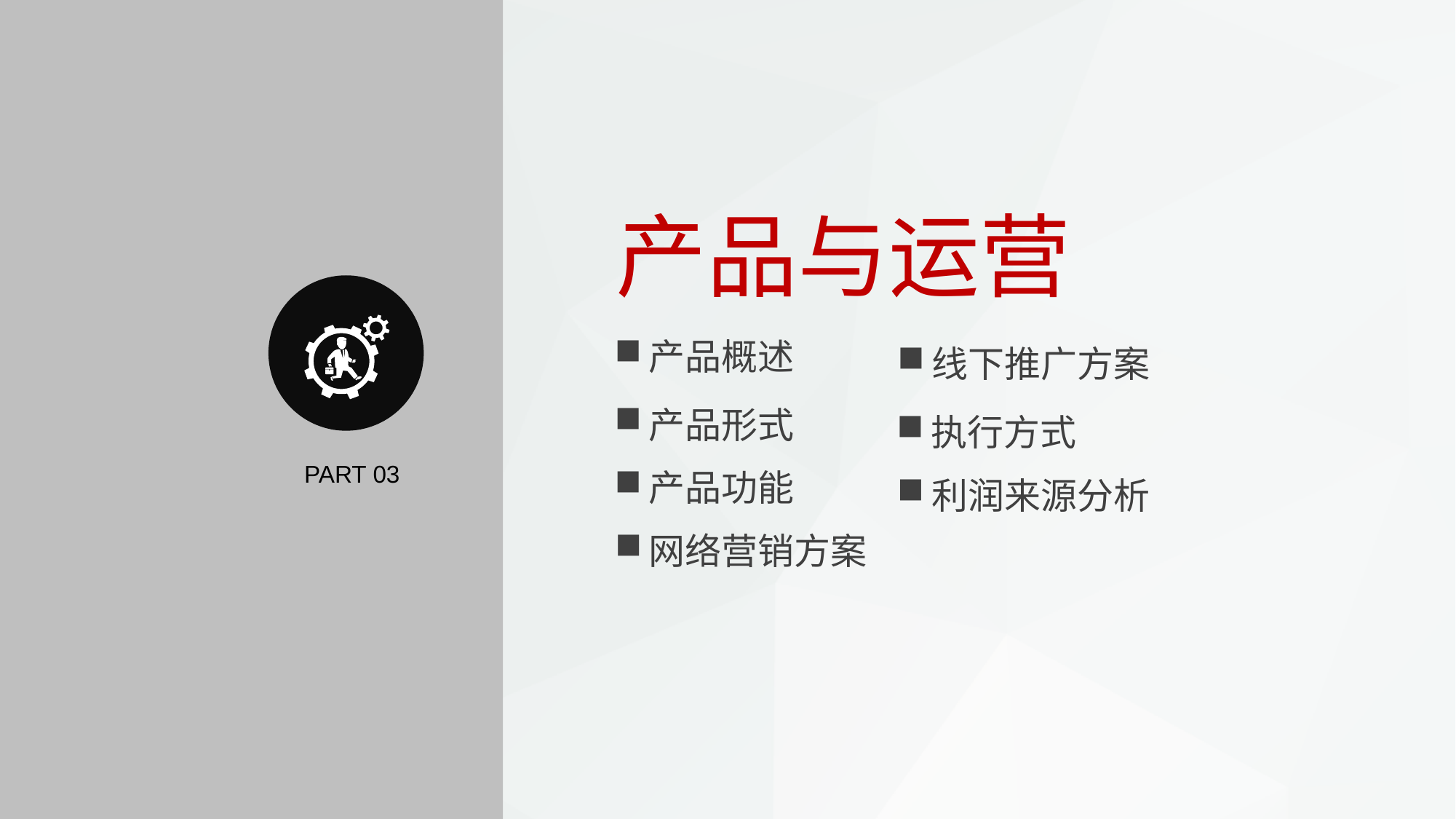

产品与运营

产品概述
线下推广方案
产品形式
执行方式
PART 03
产品功能
利润来源分析
网络营销方案
此文字为延迟文字  不用删除